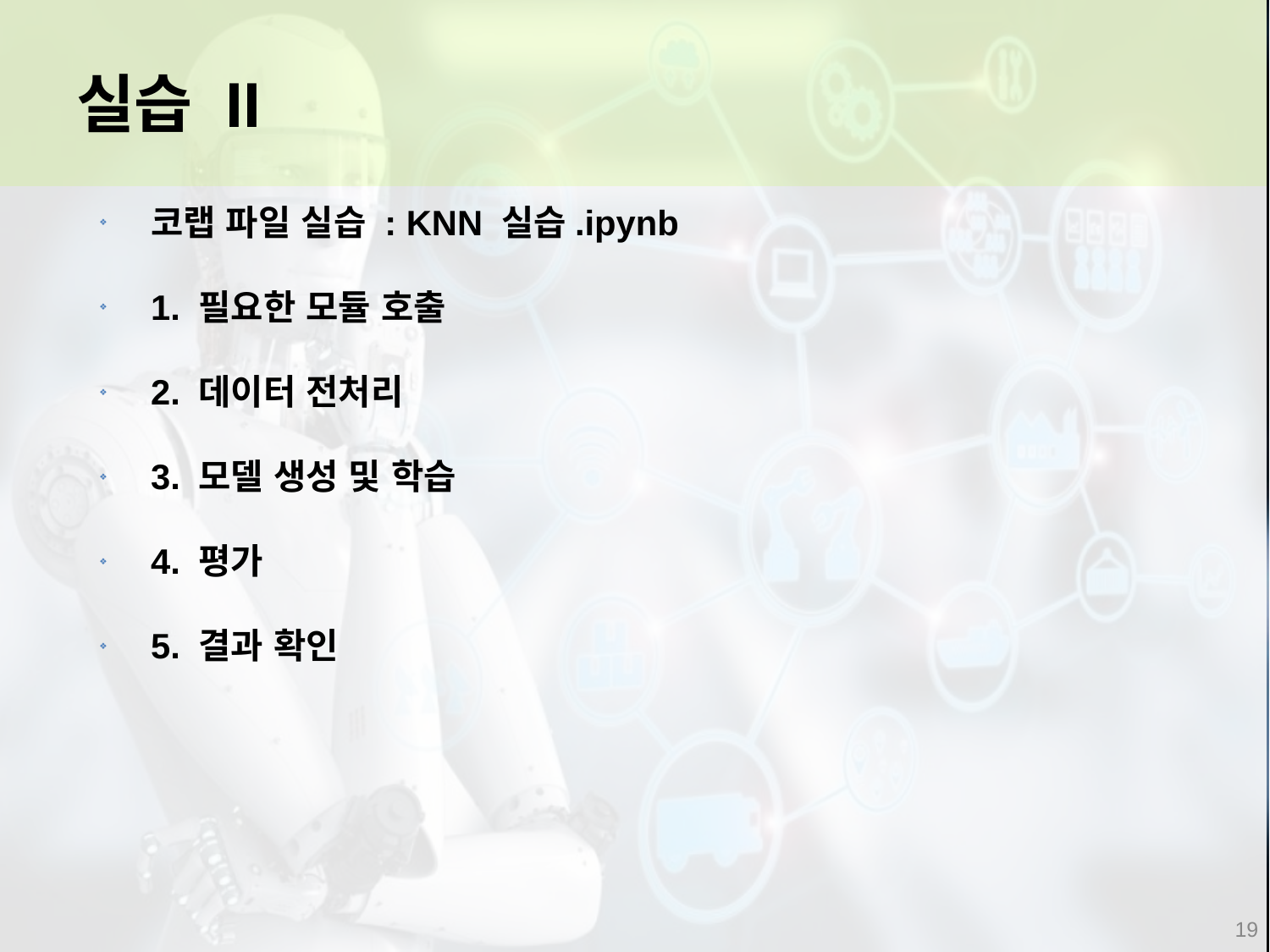

실습 II
코랩 파일 실습 : KNN 실습.ipynb

1. 필요한 모듈 호출

2. 데이터 전처리

3. 모델 생성 및 학습

4. 평가

5. 결과 확인
19